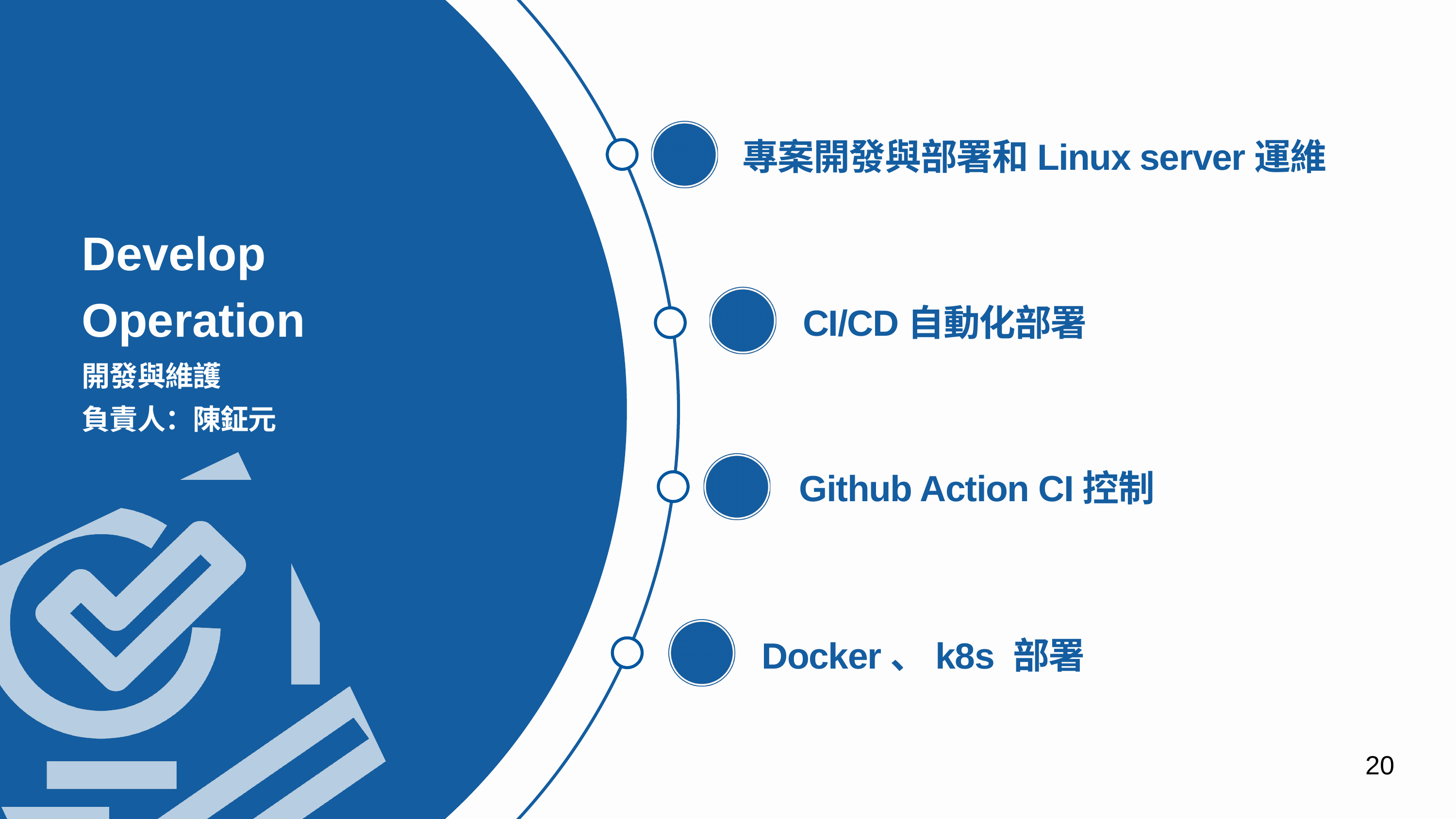

專案開發與部署和Linux server運維

Develop
Operation

CI/CD自動化部署

開發與維護
負責人：陳鉦元

Github Action CI控制

Docker、k8s 部署

20